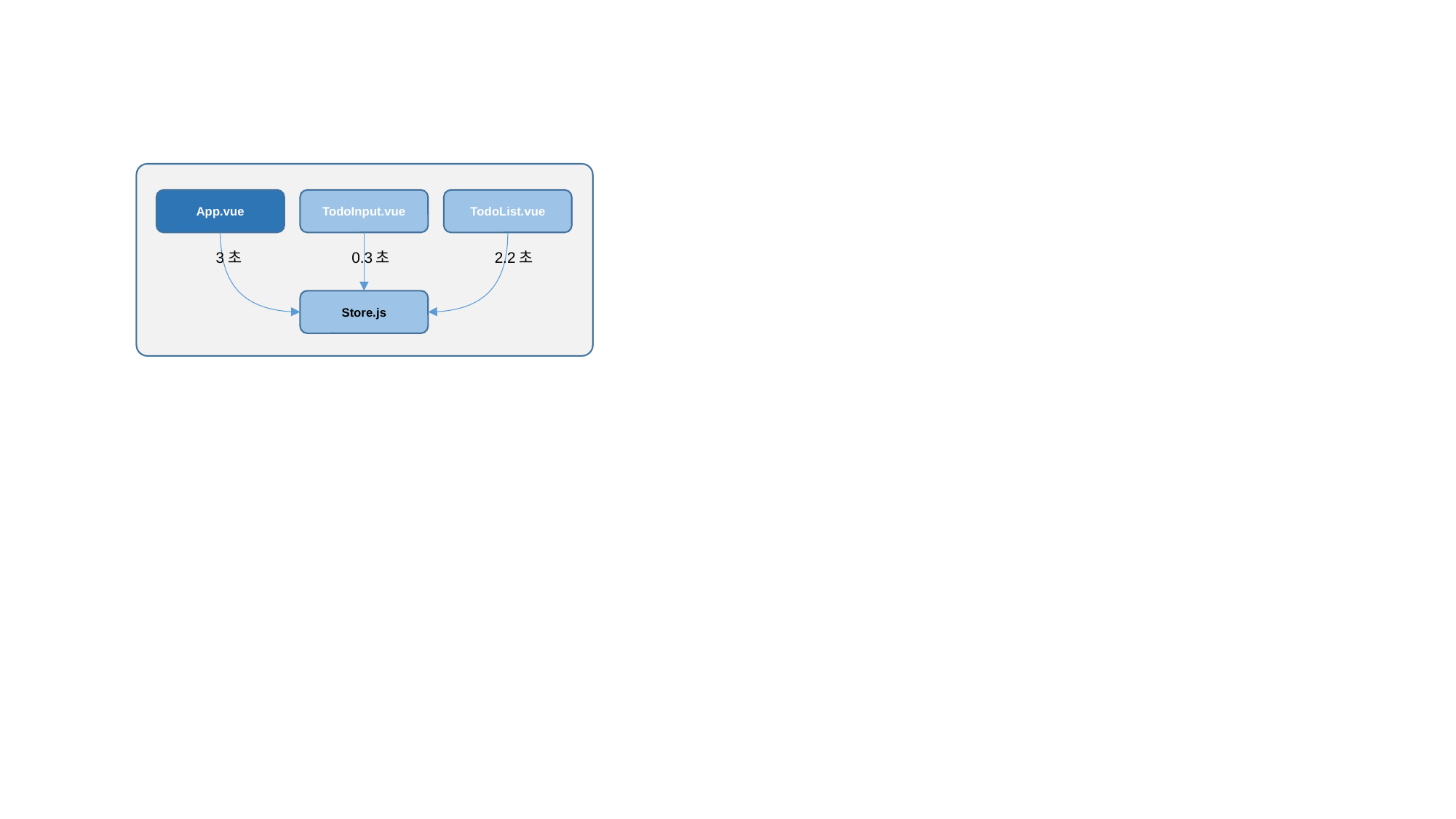

TodoList.vue
App.vue
TodoInput.vue
3초
0.3초
2.2초
Store.js